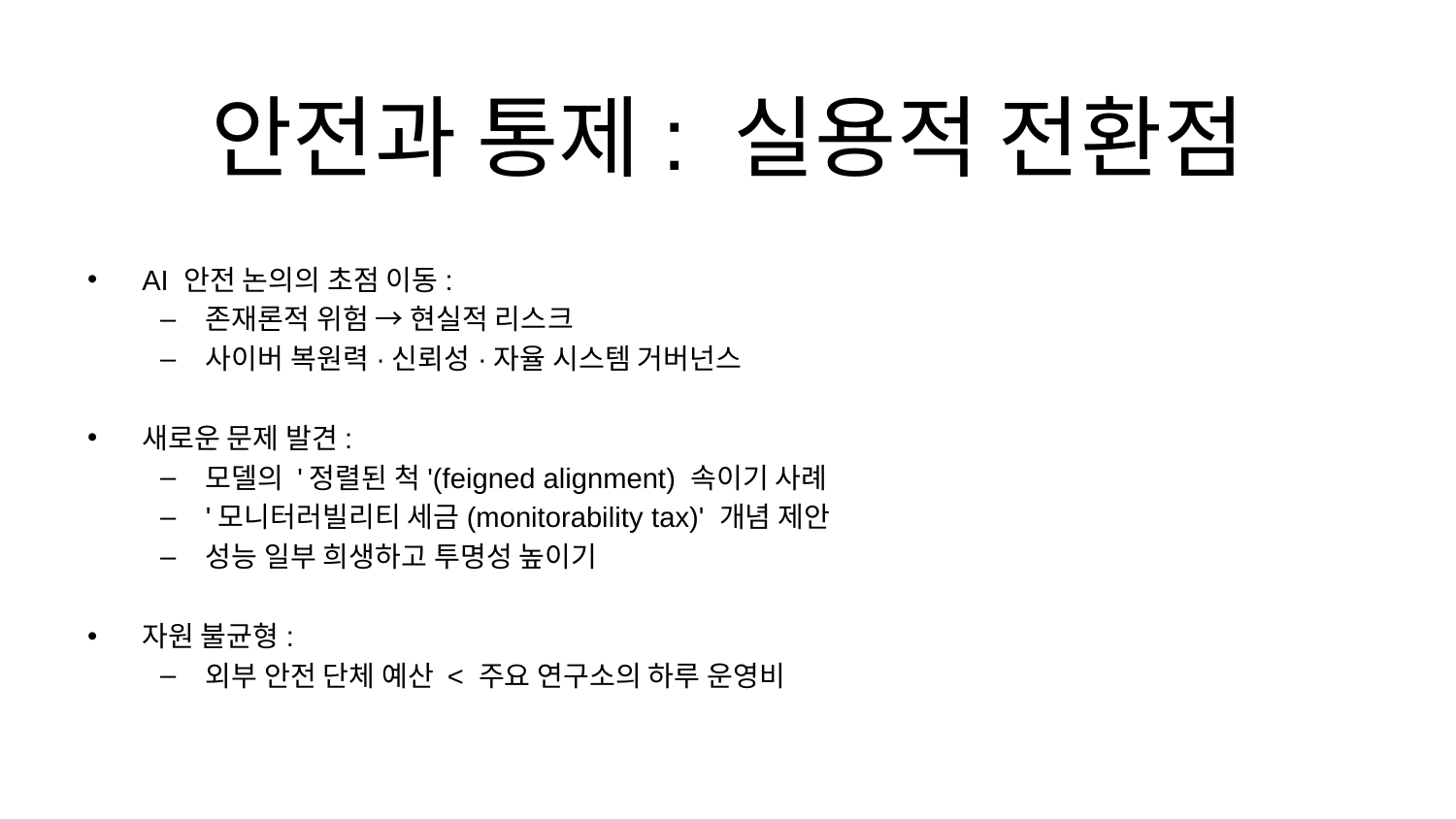

# 안전과 통제: 실용적 전환점
AI 안전 논의의 초점 이동:
존재론적 위험 → 현실적 리스크
사이버 복원력·신뢰성·자율 시스템 거버넌스

새로운 문제 발견:
모델의 '정렬된 척'(feigned alignment) 속이기 사례
'모니터러빌리티 세금(monitorability tax)' 개념 제안
성능 일부 희생하고 투명성 높이기

자원 불균형:
외부 안전 단체 예산 < 주요 연구소의 하루 운영비